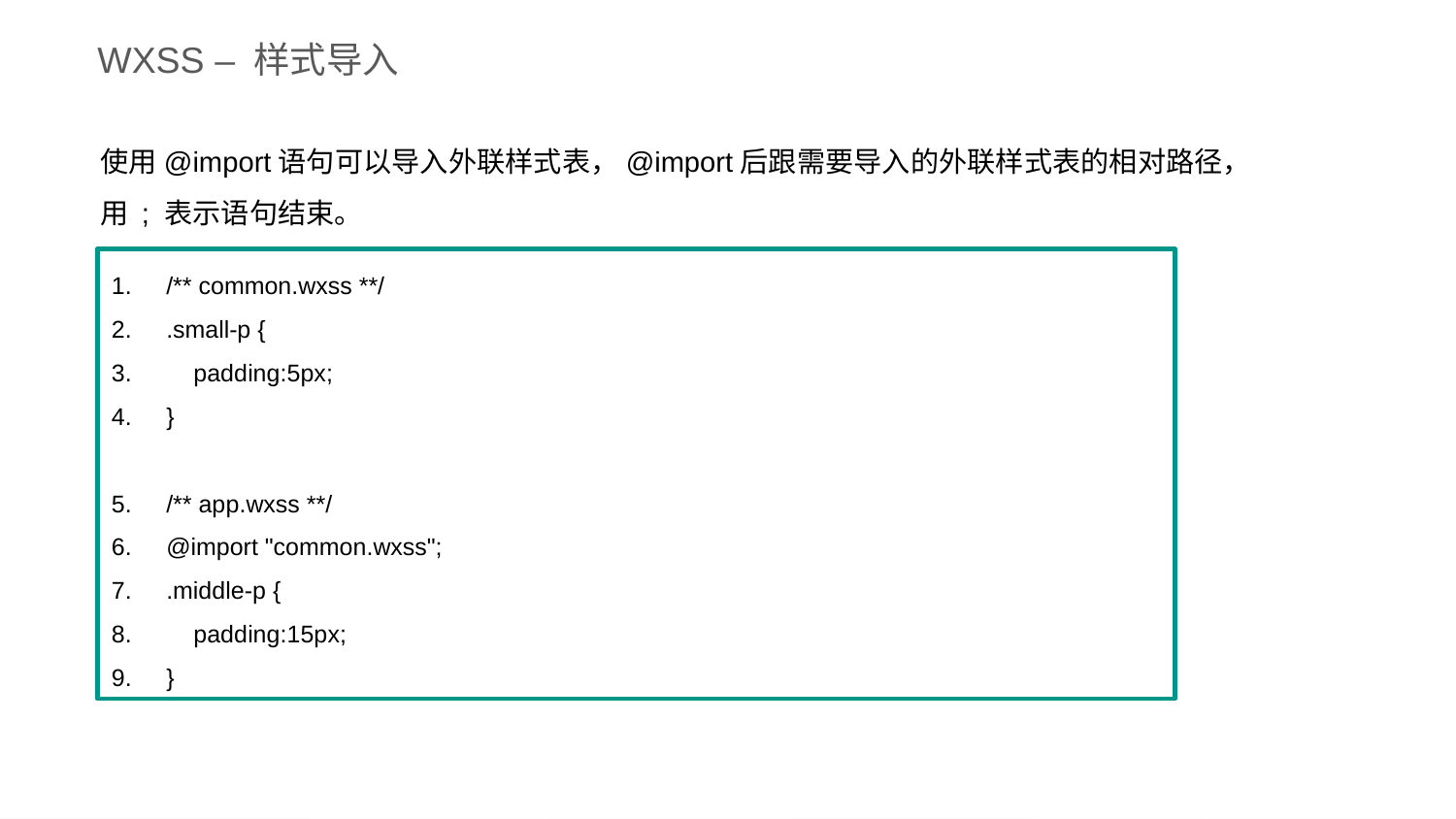

WXSS – 样式导入
使用@import语句可以导入外联样式表，@import后跟需要导入的外联样式表的相对路径，
用 ; 表示语句结束。
/** common.wxss **/
.small-p {
    padding:5px;
}

/** app.wxss **/
@import "common.wxss";
.middle-p {
    padding:15px;
}